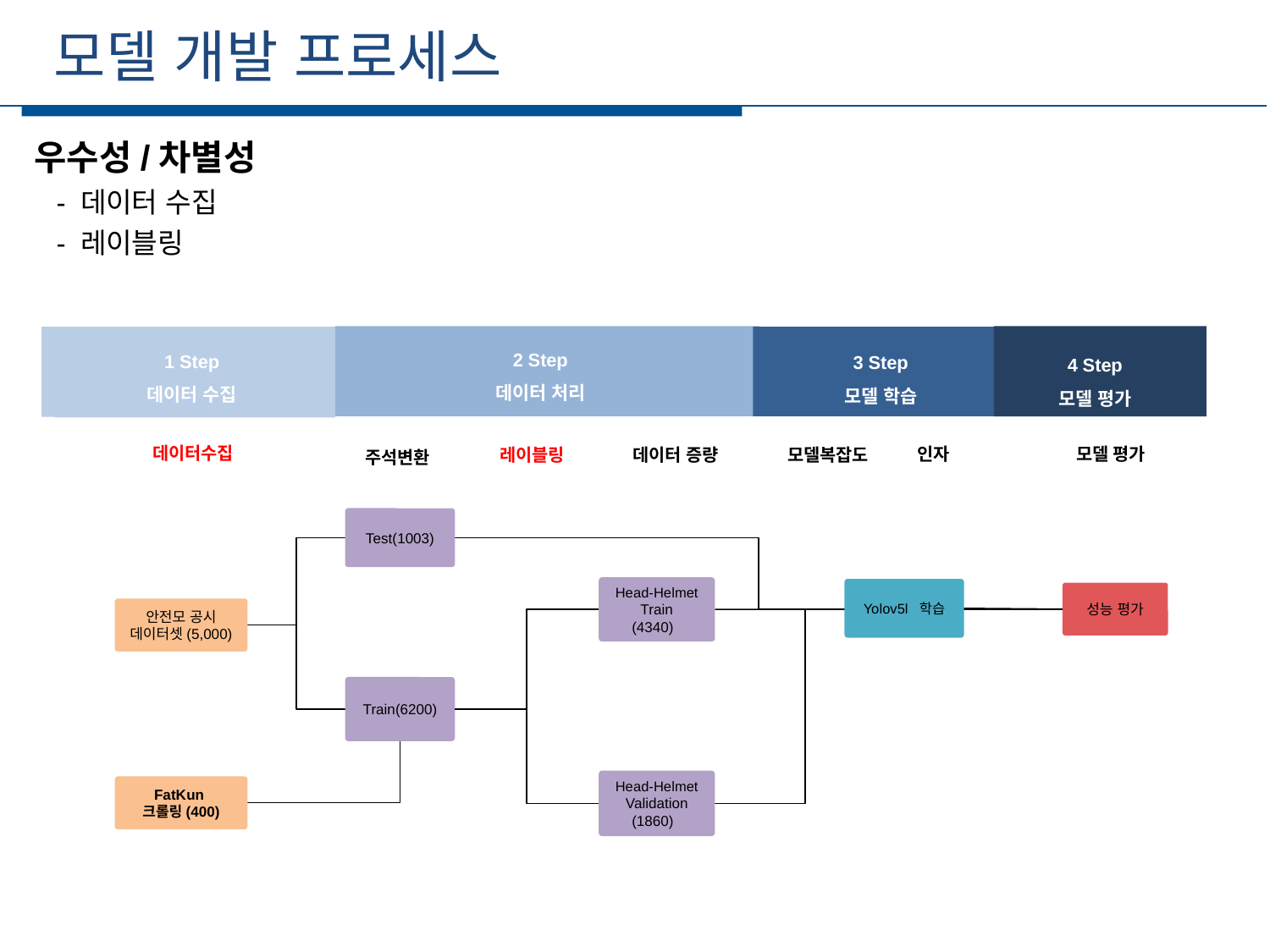

모델 개발 프로세스
세부일정

우수성/차별성
  - 데이터 수집
  - 레이블링

1 Step
데이터 수집
2 Step
데이터 처리
1 Step
데이터 수집
3 Step
모델 학습
4 Step
모델 평가
데이터수집
인자
모델 평가
레이블링
데이터 증량
모델복잡도
주석변환
Test(1003)
Head-Helmet
Train
(4340)
Yolov5l  학습
성능 평가
안전모 공시 데이터셋(5,000)
Train(6200)
Head-Helmet
Validation
(1860)
FatKun
크롤링(400)